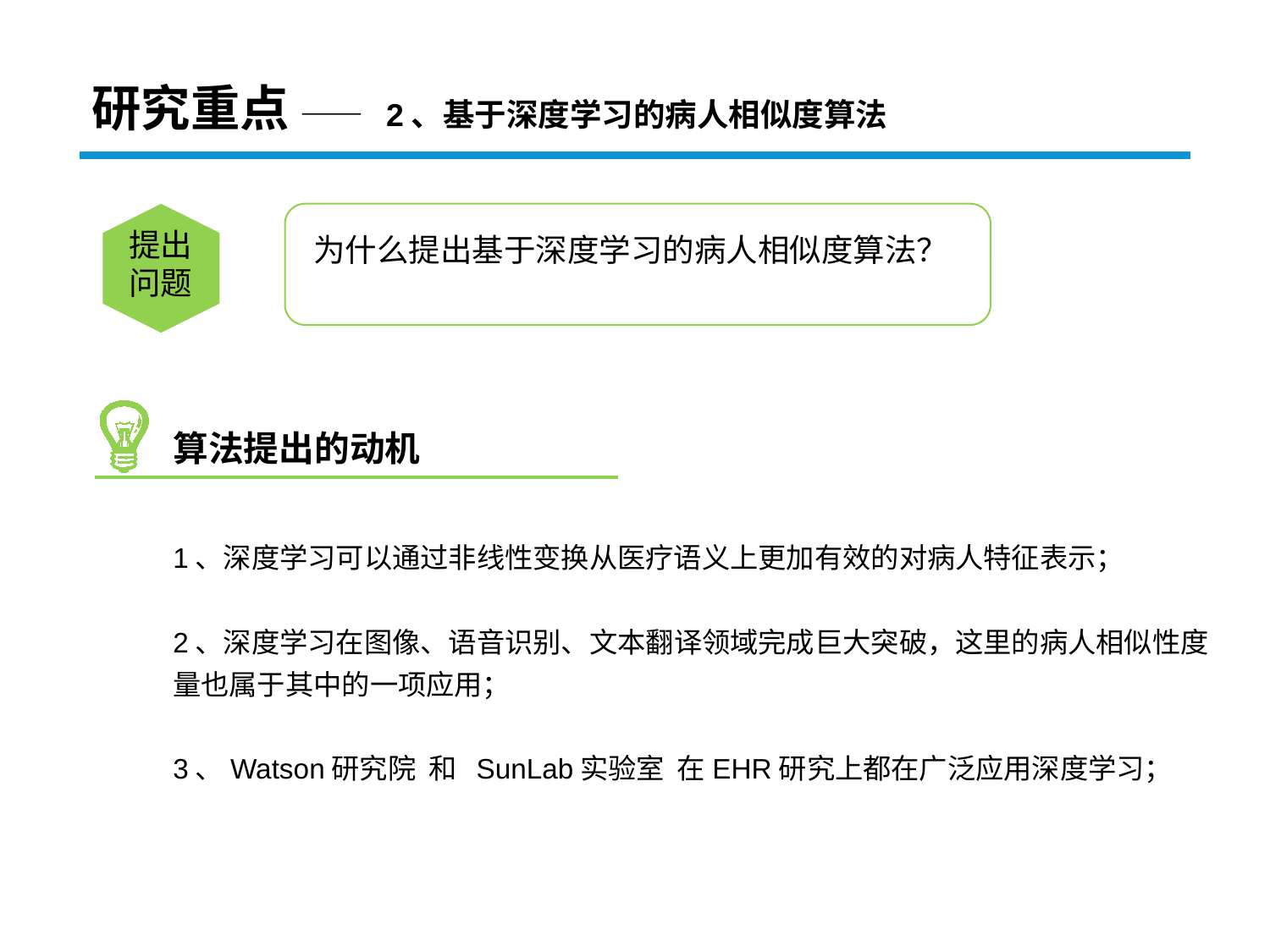

# 研究重点 ——  2、基于深度学习的病人相似度算法

提出问题

为什么提出基于深度学习的病人相似度算法？

算法提出的动机
1、深度学习可以通过非线性变换从医疗语义上更加有效的对病人特征表示；

2、深度学习在图像、语音识别、文本翻译领域完成巨大突破，这里的病人相似性度量也属于其中的一项应用；

3、Watson研究院  和  SunLab实验室  在EHR研究上都在广泛应用深度学习；